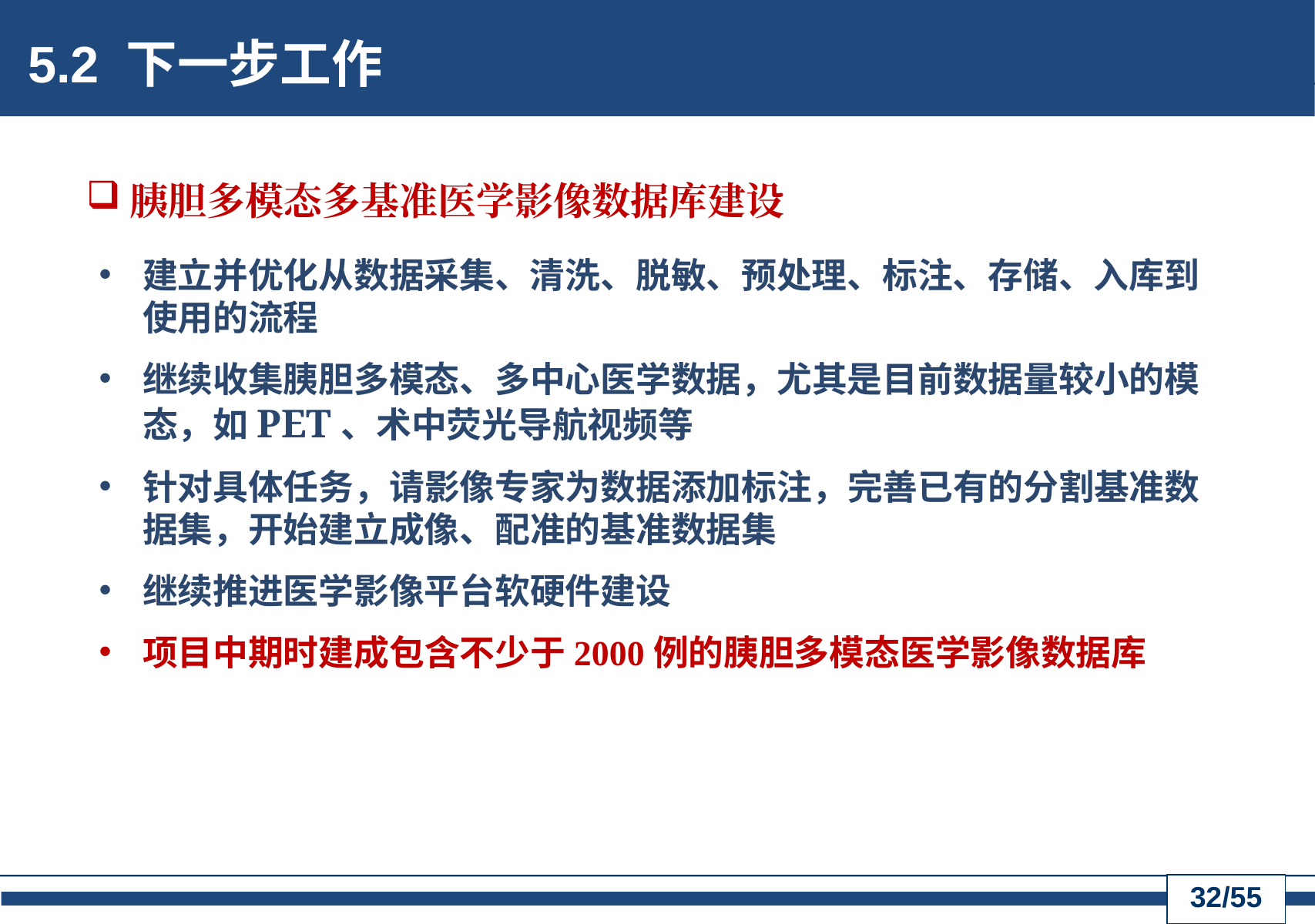

5.2 下一步工作
胰胆多模态多基准医学影像数据库建设
建立并优化从数据采集、清洗、脱敏、预处理、标注、存储、入库到使用的流程
继续收集胰胆多模态、多中心医学数据，尤其是目前数据量较小的模态，如PET、术中荧光导航视频等
针对具体任务，请影像专家为数据添加标注，完善已有的分割基准数据集，开始建立成像、配准的基准数据集
继续推进医学影像平台软硬件建设
项目中期时建成包含不少于2000例的胰胆多模态医学影像数据库